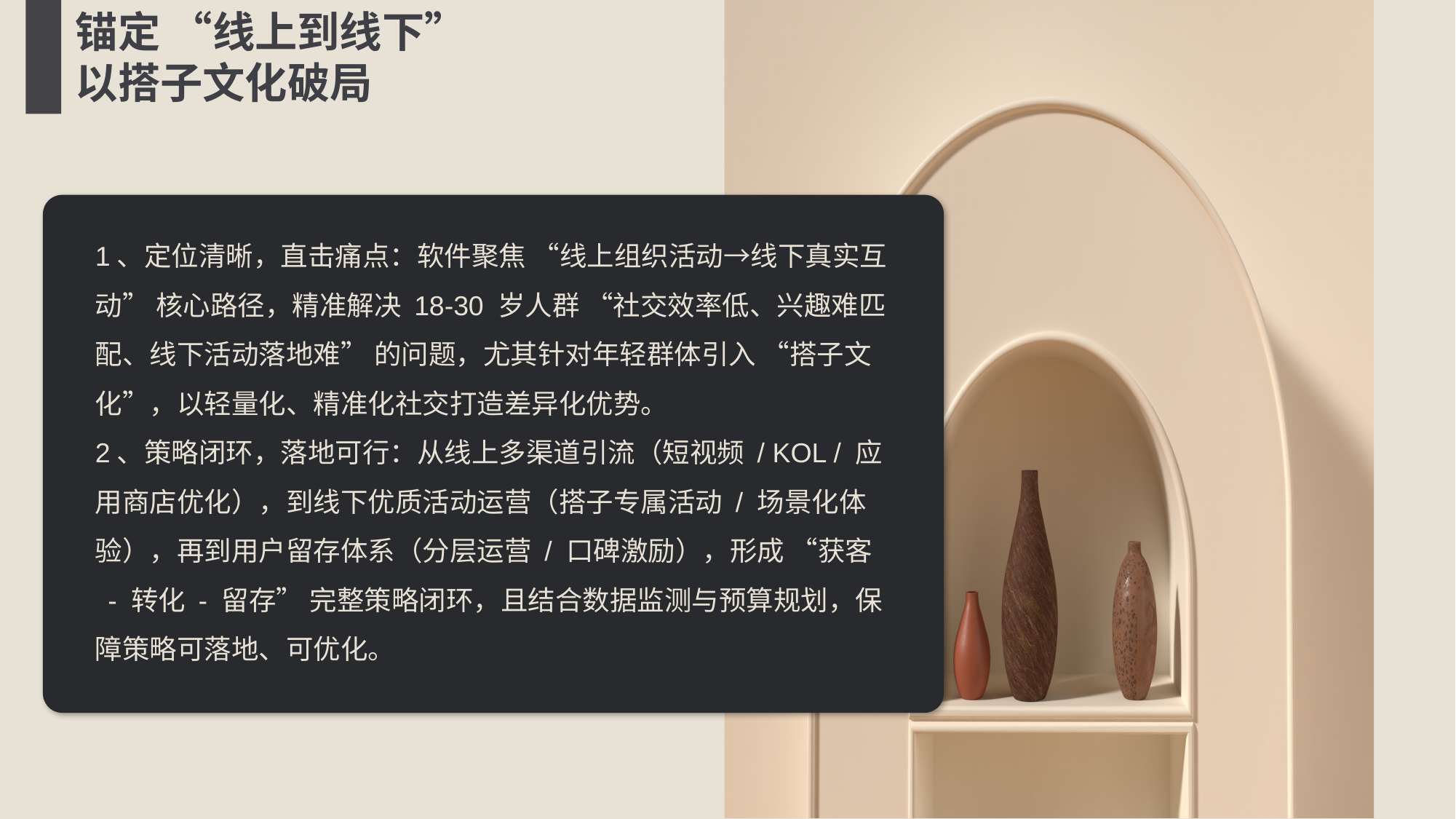

锚定 “线上到线下”
以搭子文化破局

1、定位清晰，直击痛点：软件聚焦 “线上组织活动→线下真实互动” 核心路径，精准解决 18-30 岁人群 “社交效率低、兴趣难匹配、线下活动落地难” 的问题，尤其针对年轻群体引入 “搭子文化”，以轻量化、精准化社交打造差异化优势。​
2、策略闭环，落地可行：从线上多渠道引流（短视频 / KOL / 应用商店优化），到线下优质活动运营（搭子专属活动 / 场景化体验），再到用户留存体系（分层运营 / 口碑激励），形成 “获客 - 转化 - 留存” 完整策略闭环，且结合数据监测与预算规划，保障策略可落地、可优化。